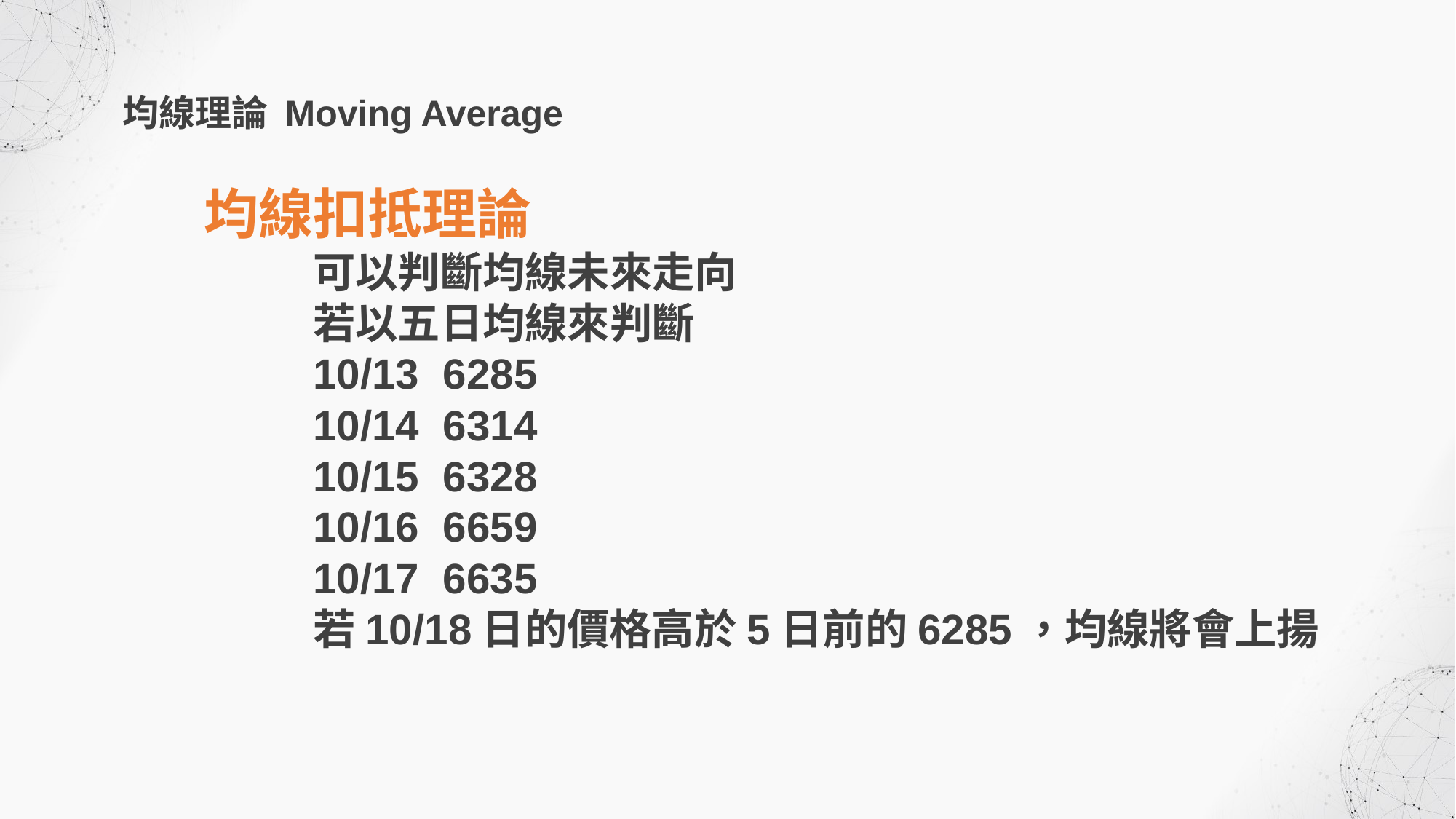

均線理論 Moving Average
均線扣抵理論
	可以判斷均線未來走向
	若以五日均線來判斷
	10/13  6285
	10/14  6314
	10/15  6328
	10/16  6659
	10/17  6635
	若10/18日的價格高於5日前的6285，均線將會上揚